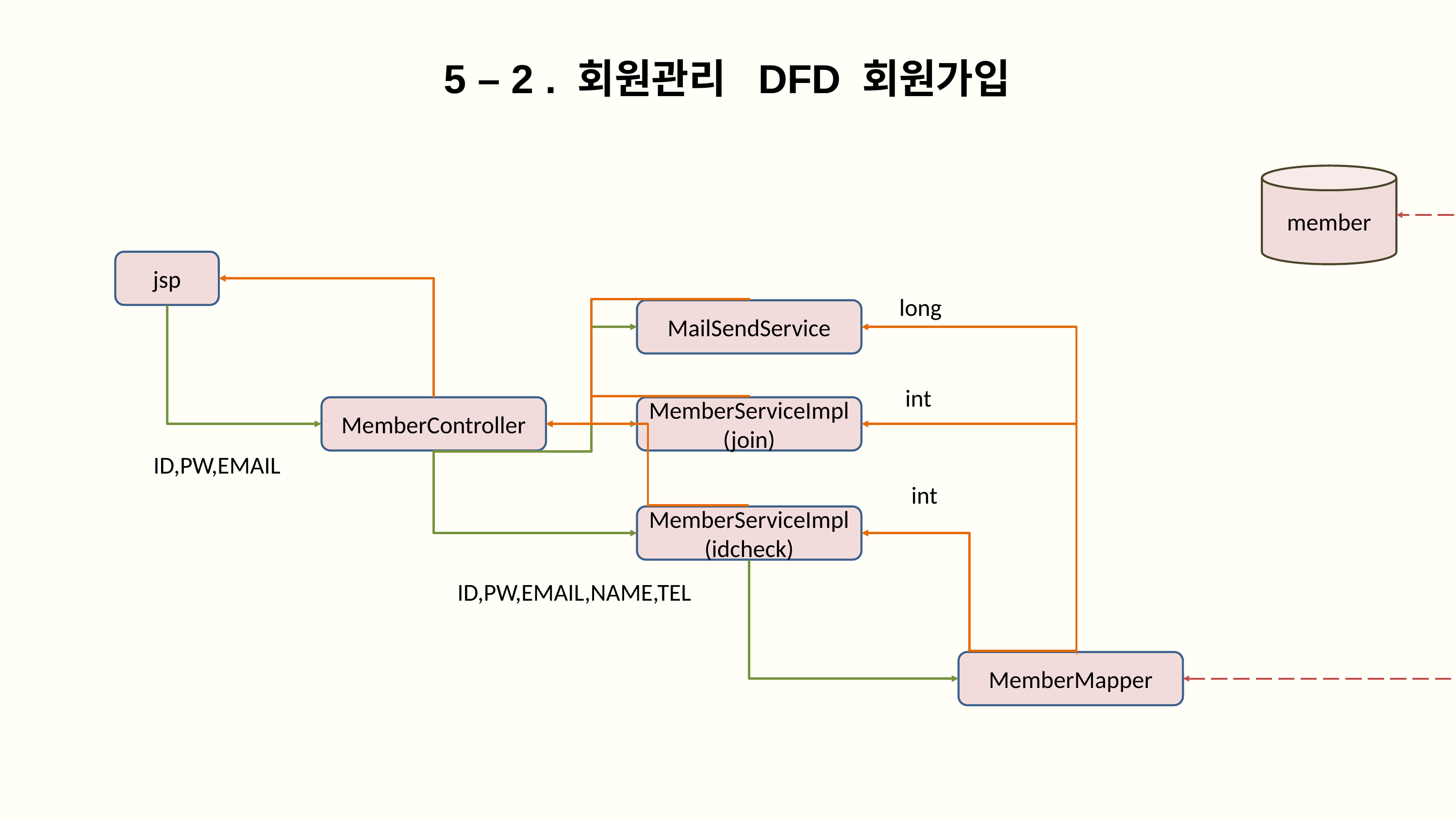

5 – 2 . 회원관리  DFD 회원가입
member
jsp
long
MailSendService
int
MemberController
MemberServiceImpl(join)
ID,PW,EMAIL
int
MemberServiceImpl(idcheck)
ID,PW,EMAIL,NAME,TEL
MemberMapper